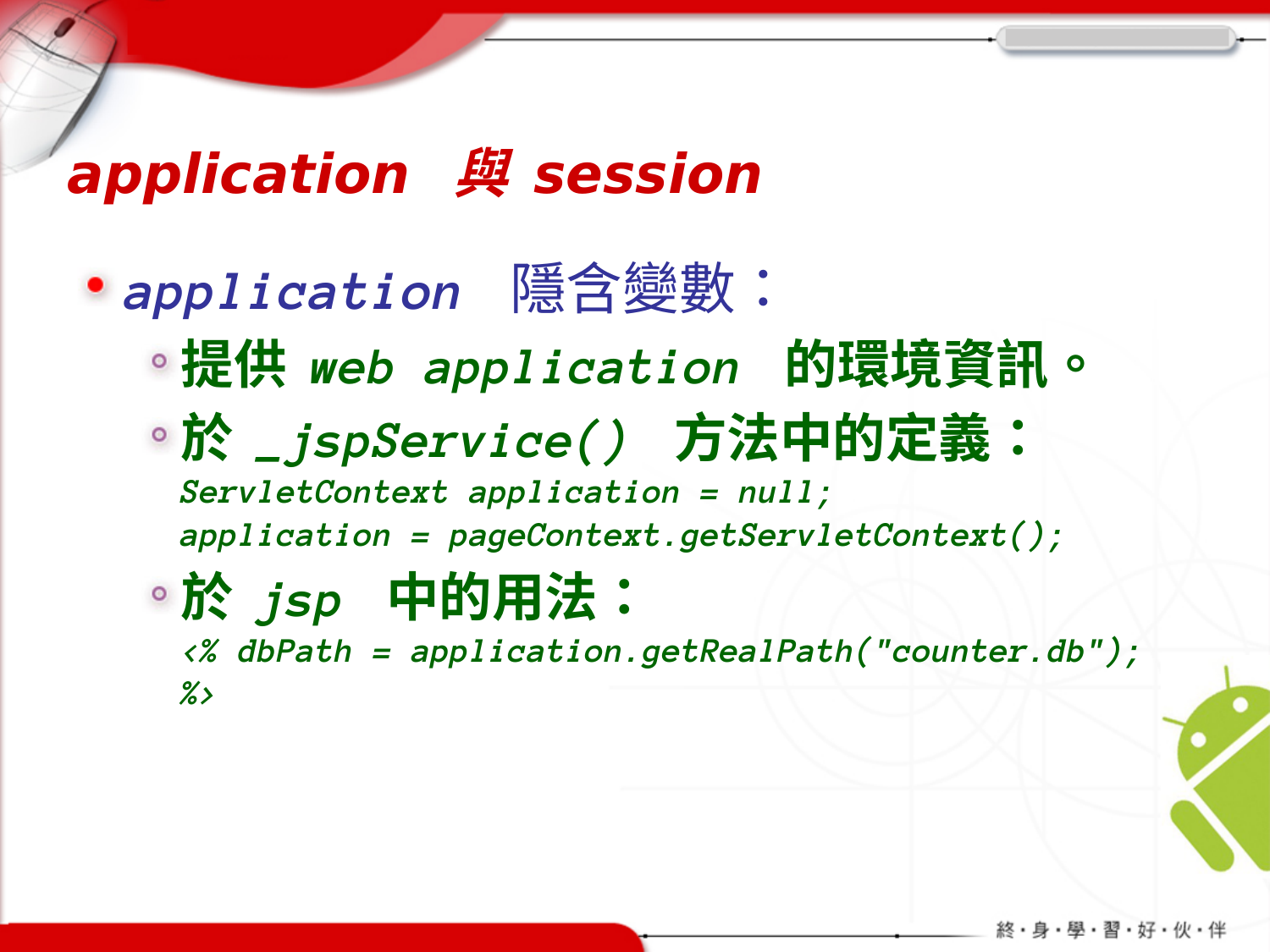

# application 與 session
application 隱含變數：
提供 web application 的環境資訊。
於 _jspService() 方法中的定義：
ServletContext application = null;
application = pageContext.getServletContext();
於 jsp 中的用法：
<% dbPath = application.getRealPath("counter.db"); %>